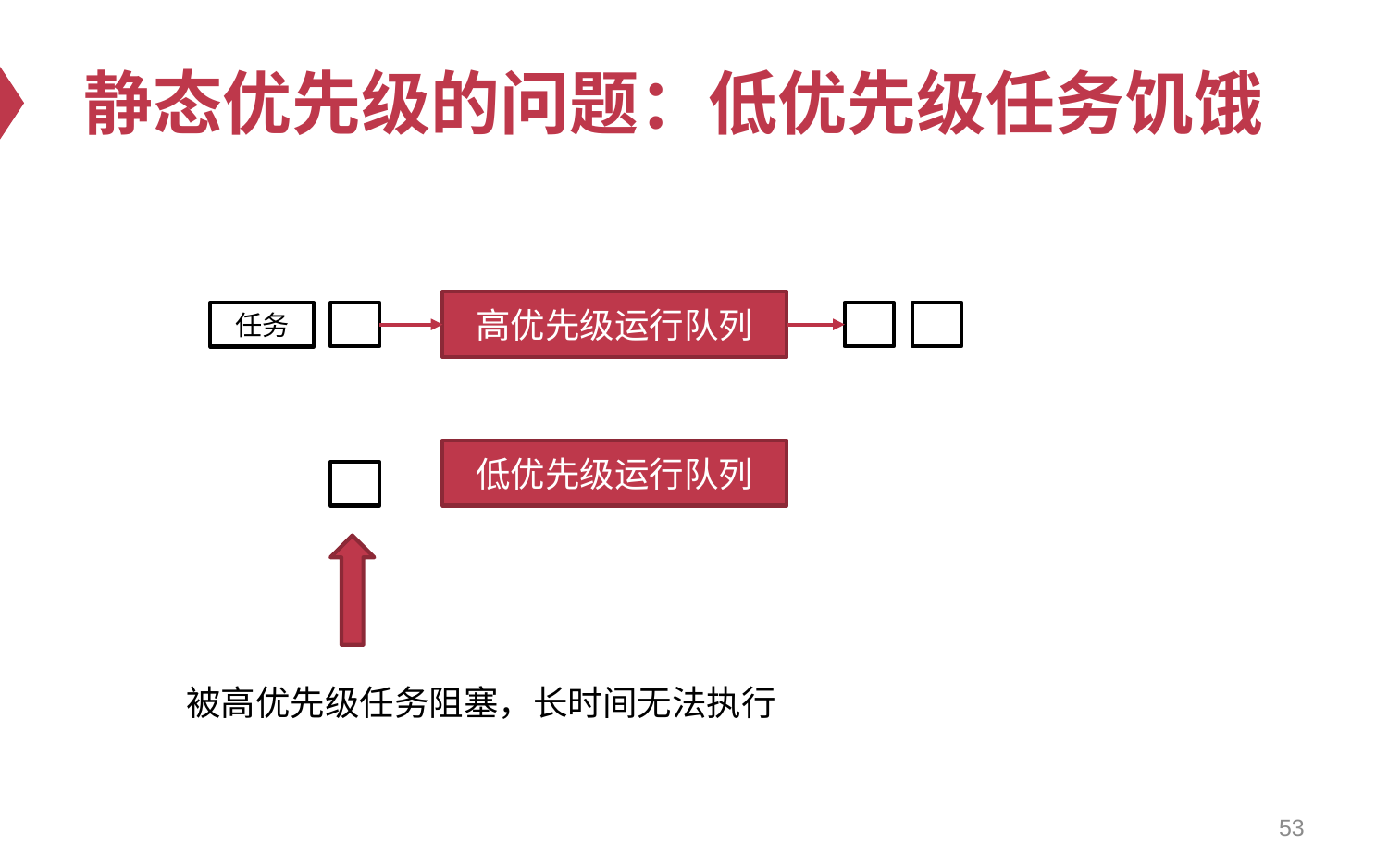

# 静态优先级的问题：低优先级任务饥饿
高优先级运行队列

任务
低优先级运行队列

被高优先级任务阻塞，长时间无法执行
53